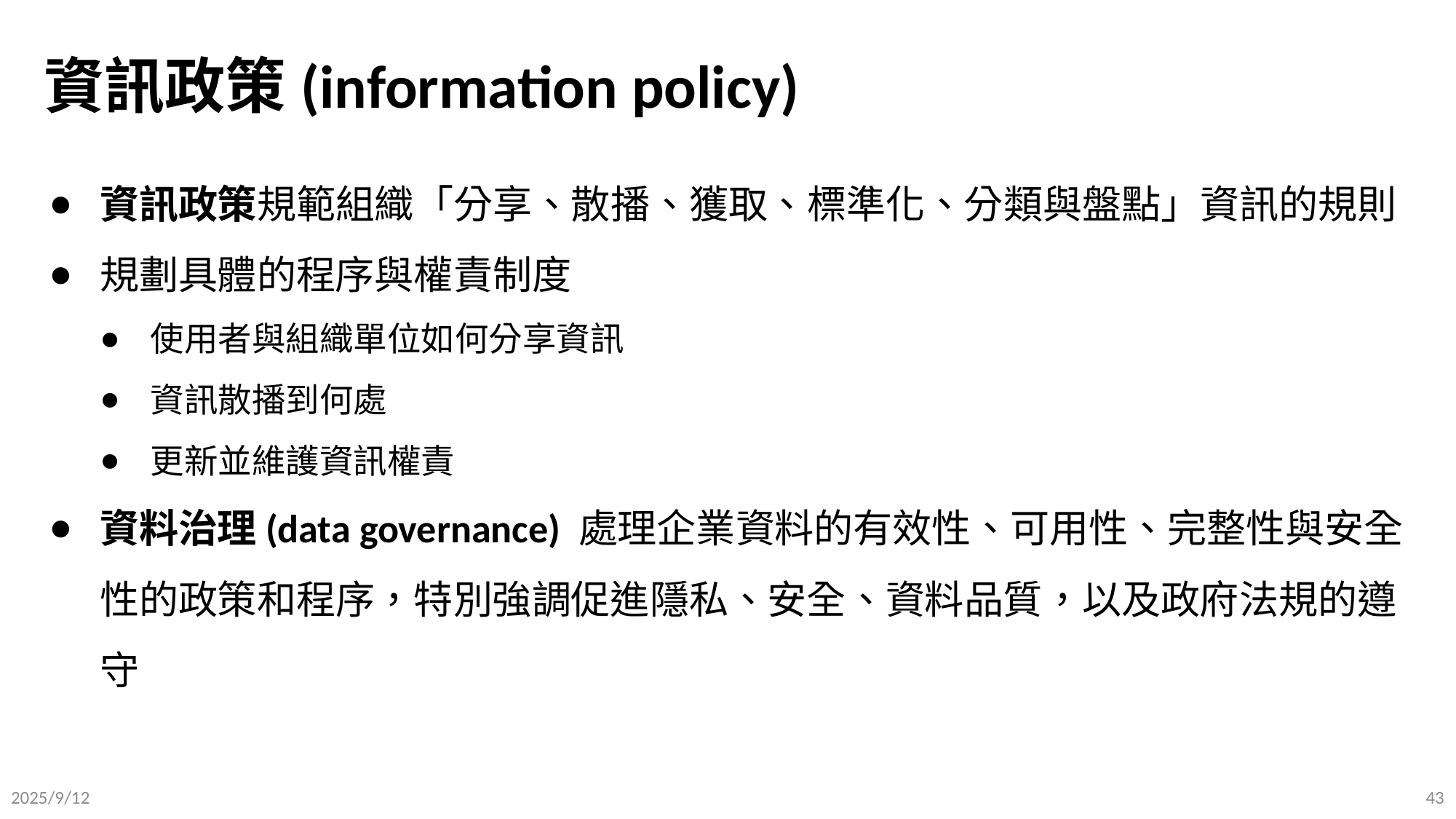

# 資訊政策(information policy)
資訊政策規範組織「分享、散播、獲取、標準化、分類與盤點」資訊的規則
規劃具體的程序與權責制度
使用者與組織單位如何分享資訊
資訊散播到何處
更新並維護資訊權責
資料治理(data governance) 處理企業資料的有效性、可用性、完整性與安全性的政策和程序，特別強調促進隱私、安全、資料品質，以及政府法規的遵守

2025/9/12
43